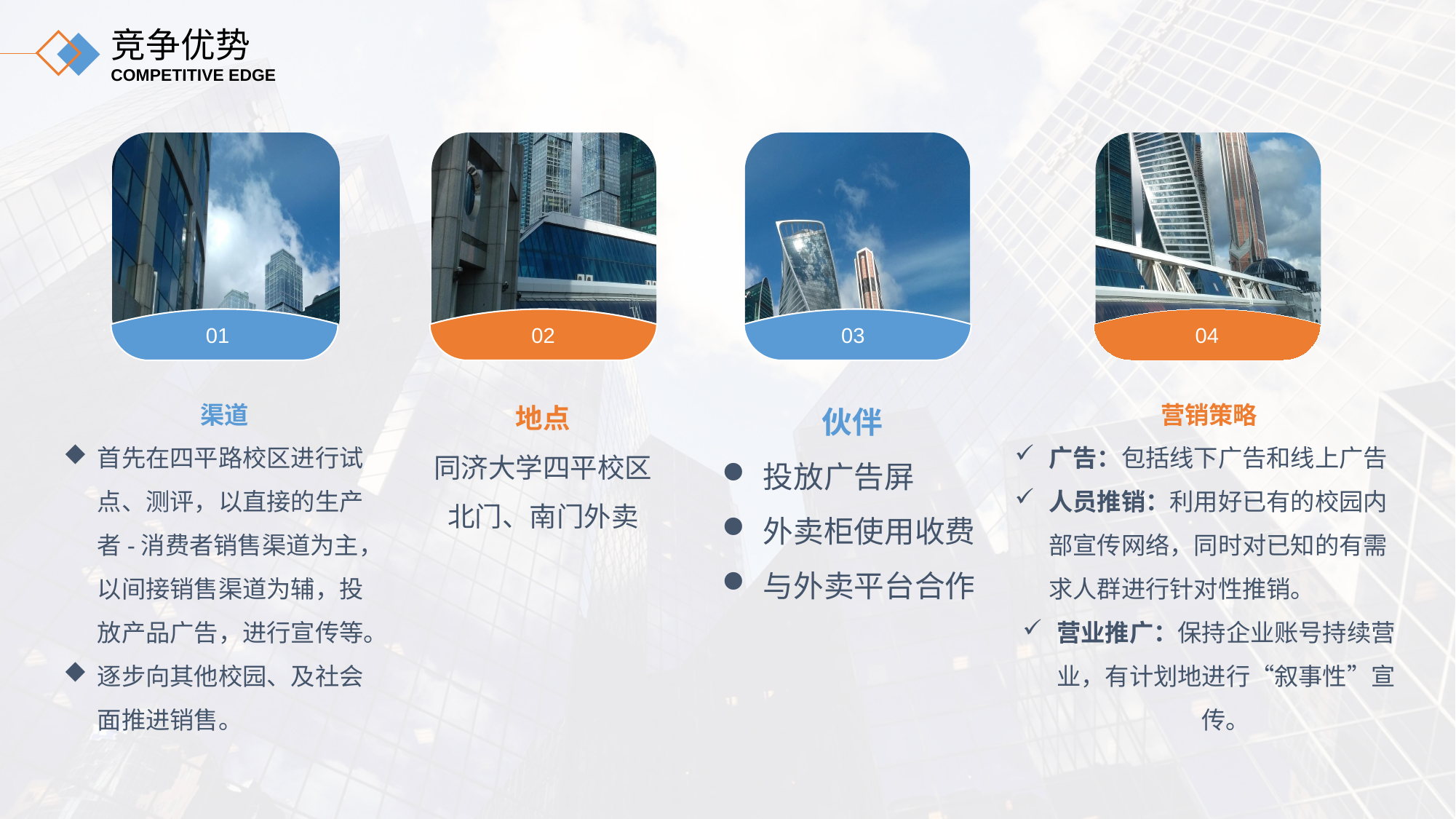

竞争优势
COMPETITIVE EDGE

01
02
03
04
渠道
首先在四平路校区进行试点、测评，以直接的生产者-消费者销售渠道为主，以间接销售渠道为辅，投放产品广告，进行宣传等。
逐步向其他校园、及社会面推进销售。
地点
同济大学四平校区
北门、南门外卖
伙伴
投放广告屏
外卖柜使用收费
与外卖平台合作
营销策略
广告：包括线下广告和线上广告
人员推销：利用好已有的校园内部宣传网络，同时对已知的有需求人群进行针对性推销。
营业推广：保持企业账号持续营业，有计划地进行“叙事性”宣传。